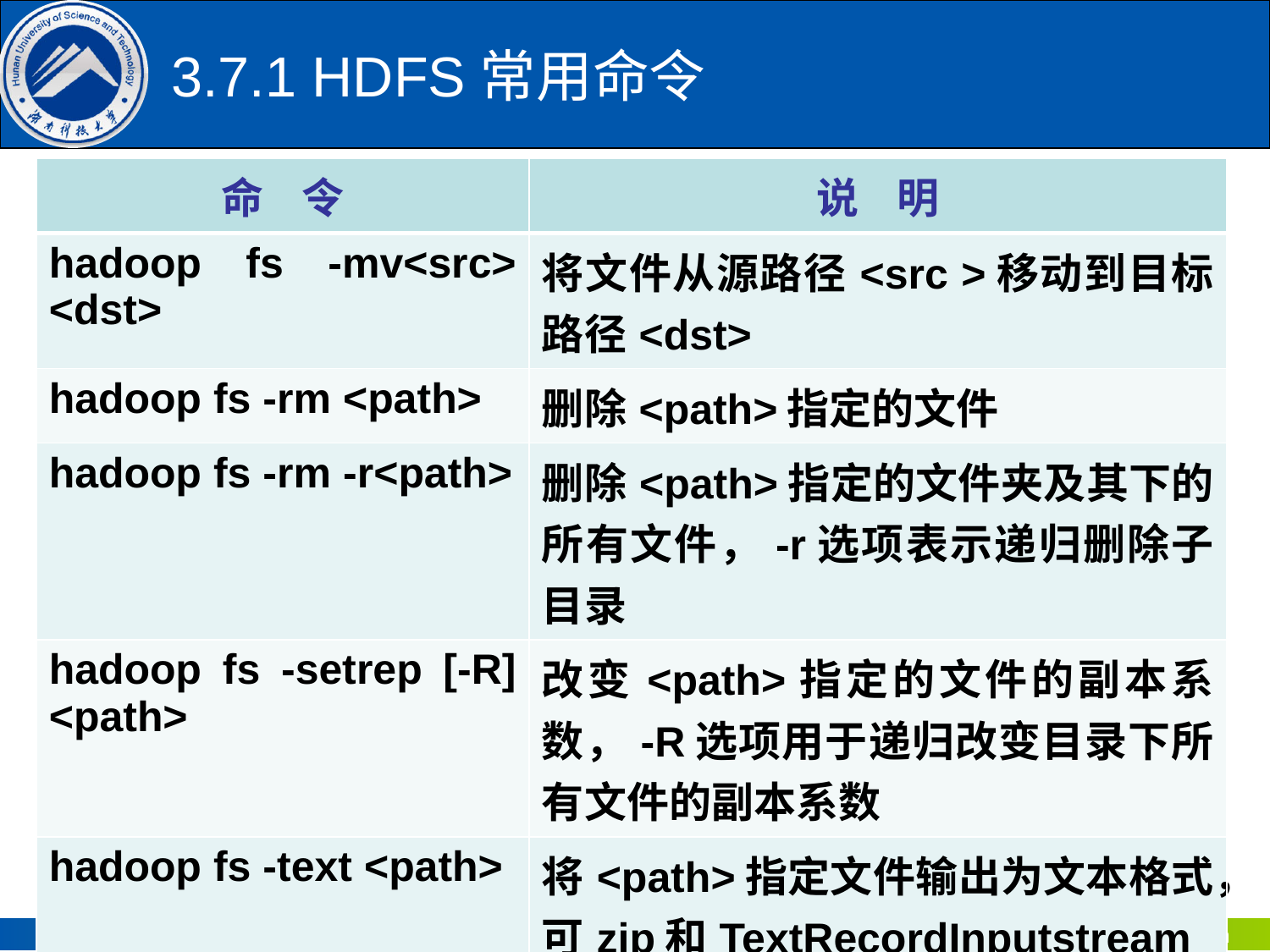

# 3.7.1 HDFS常用命令
| 命 令 | 说 明 |
| --- | --- |
| hadoop fs -mv<src> <dst> | 将文件从源路径<src >移动到目标路径<dst> |
| hadoop fs -rm <path> | 删除<path>指定的文件 |
| hadoop fs -rm -r<path> | 删除<path>指定的文件夹及其下的所有文件，-r选项表示递归删除子目录 |
| hadoop fs -setrep [-R] <path> | 改变<path>指定的文件的副本系数，-R选项用于递归改变目录下所有文件的副本系数 |
| hadoop fs -text <path> | 将<path>指定文件输出为文本格式，可zip和TextRecordInputstream |